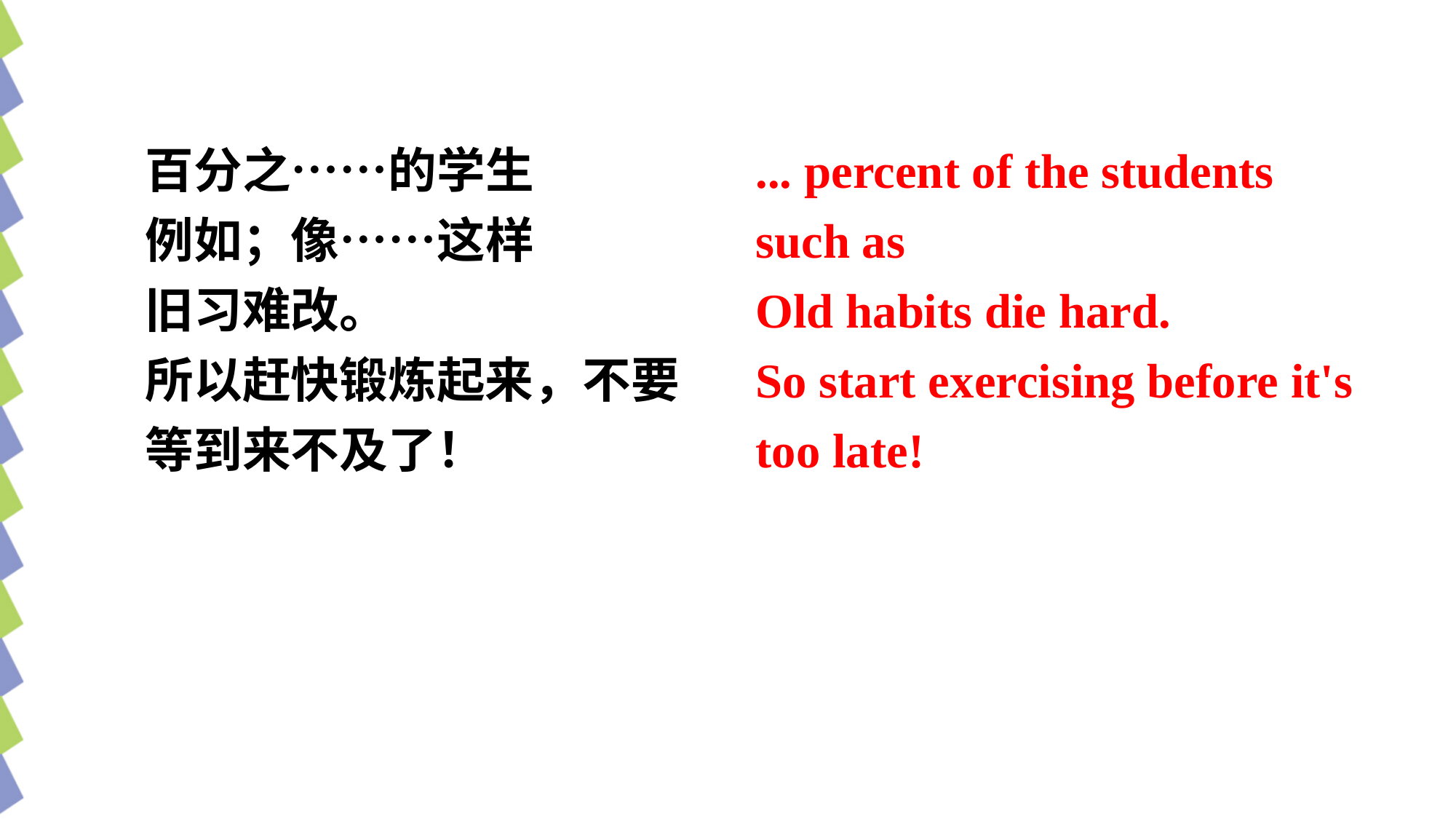

百分之……的学生
例如；像……这样
旧习难改。
所以赶快锻炼起来，不要
等到来不及了！
... percent of the students
such as
Old habits die hard.
So start exercising before it's too late!